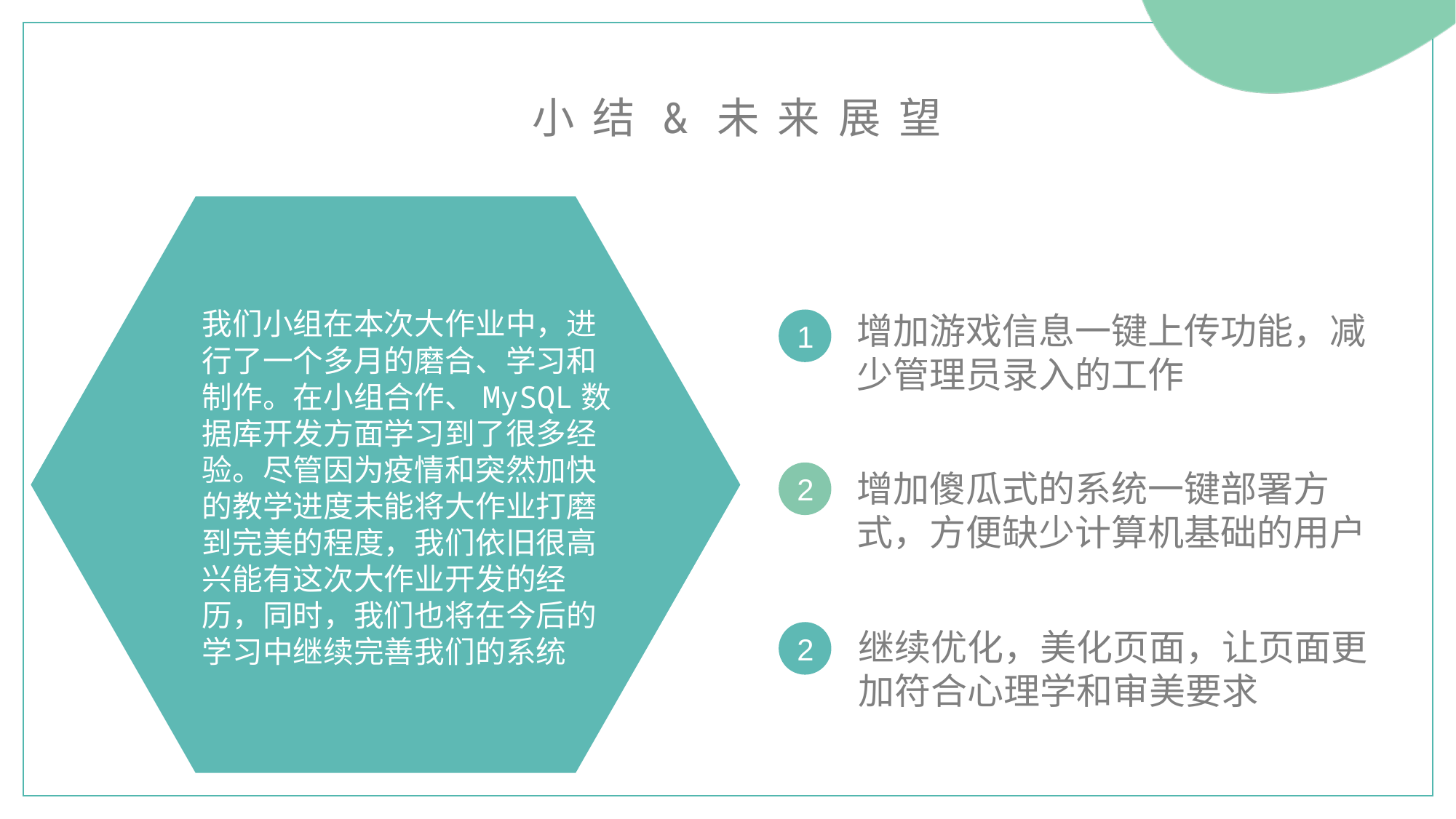

小结&未来展望

我们小组在本次大作业中，进行了一个多月的磨合、学习和制作。在小组合作、MySQL数据库开发方面学习到了很多经验。尽管因为疫情和突然加快的教学进度未能将大作业打磨到完美的程度，我们依旧很高兴能有这次大作业开发的经历，同时，我们也将在今后的学习中继续完善我们的系统
增加游戏信息一键上传功能，减少管理员录入的工作
1
增加傻瓜式的系统一键部署方式，方便缺少计算机基础的用户
2
继续优化，美化页面，让页面更加符合心理学和审美要求
2